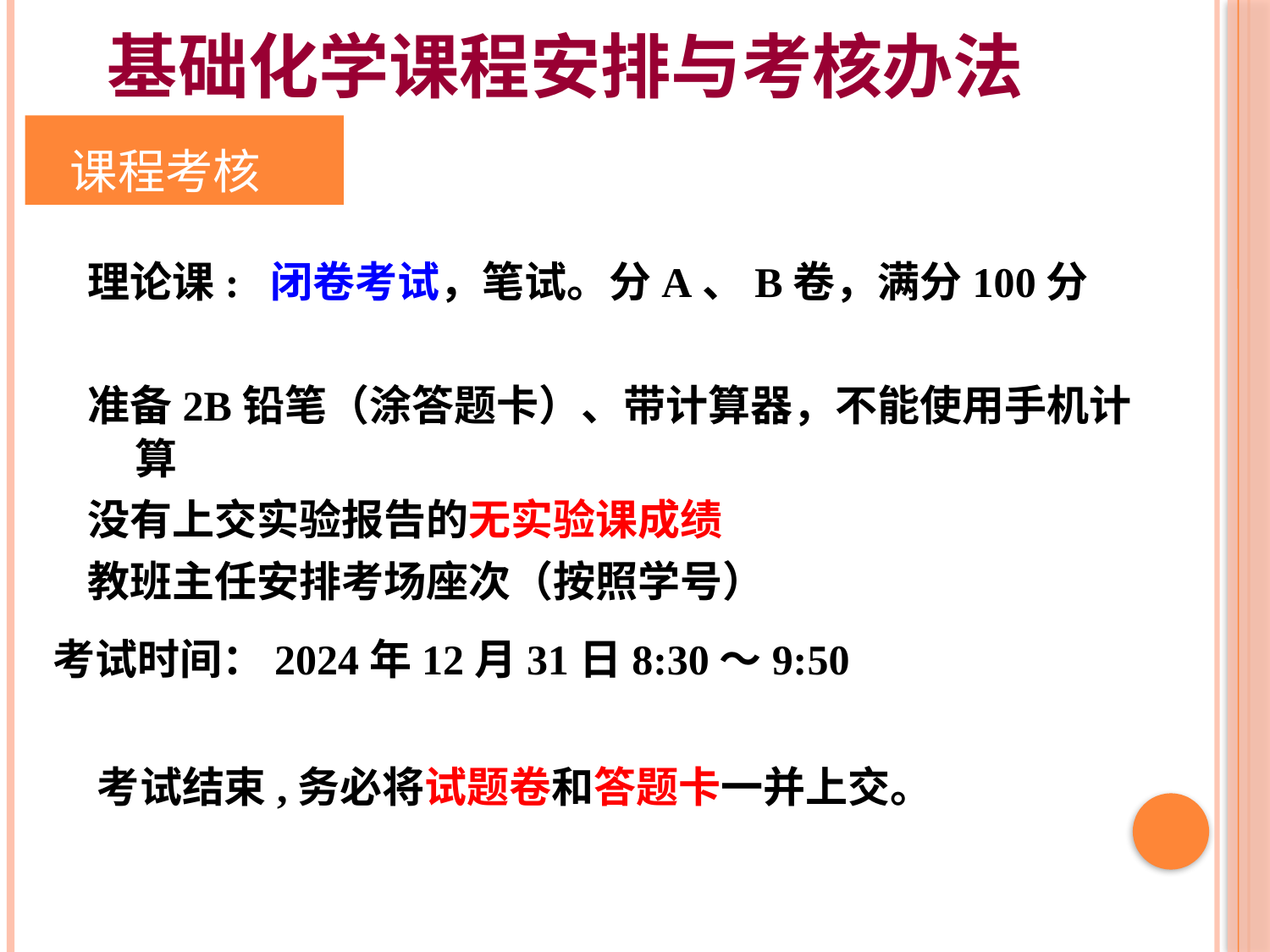

基础化学课程安排与考核办法
# 课程考核
理论课:  闭卷考试，笔试。分A、B卷，满分100分

准备2B铅笔（涂答题卡）、带计算器，不能使用手机计算
没有上交实验报告的无实验课成绩
教班主任安排考场座次（按照学号）
考试时间：2024年12月31日8:30～9:50
考试结束,务必将试题卷和答题卡一并上交。
28